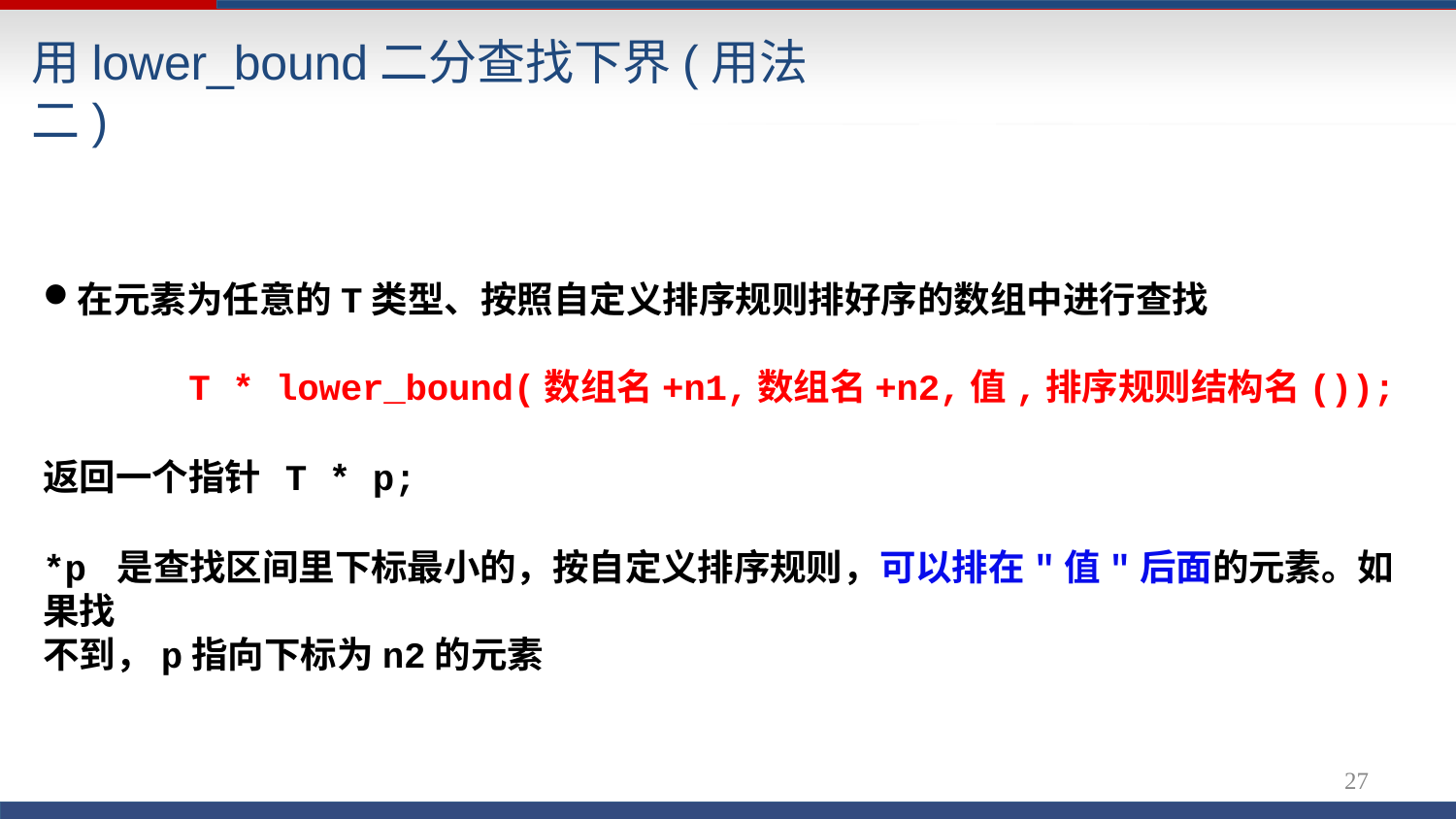

# 用lower_bound二分查找下界(用法二)
在元素为任意的T类型、按照自定义排序规则排好序的数组中进行查找
T * lower_bound(数组名+n1,数组名+n2,值,排序规则结构名());

返回一个指针	T * p;

*p 是查找区间里下标最小的，按自定义排序规则，可以排在"值"后面的元素。如果找
不到，p指向下标为n2的元素
27